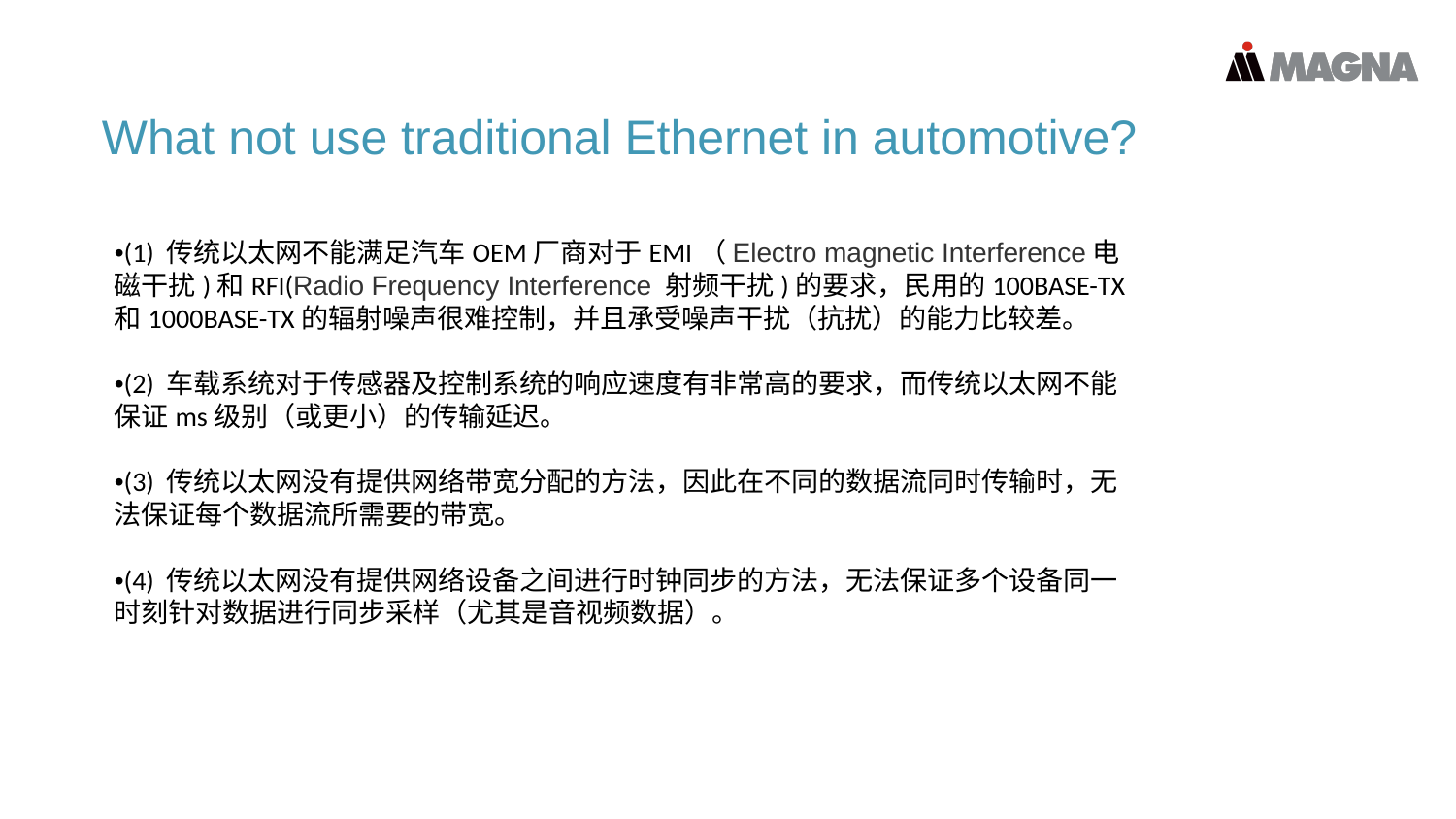

What not use traditional Ethernet in automotive?

•(1) 传统以太网不能满足汽车OEM厂商对于EMI（Electro magnetic Interference电磁干扰)和RFI(Radio Frequency Interference 射频干扰)的要求，民用的100BASE-TX和1000BASE-TX的辐射噪声很难控制，并且承受噪声干扰（抗扰）的能力比较差。

•(2) 车载系统对于传感器及控制系统的响应速度有非常高的要求，而传统以太网不能保证ms级别（或更小）的传输延迟。

•(3) 传统以太网没有提供网络带宽分配的方法，因此在不同的数据流同时传输时，无法保证每个数据流所需要的带宽。

•(4) 传统以太网没有提供网络设备之间进行时钟同步的方法，无法保证多个设备同一时刻针对数据进行同步采样（尤其是音视频数据）。